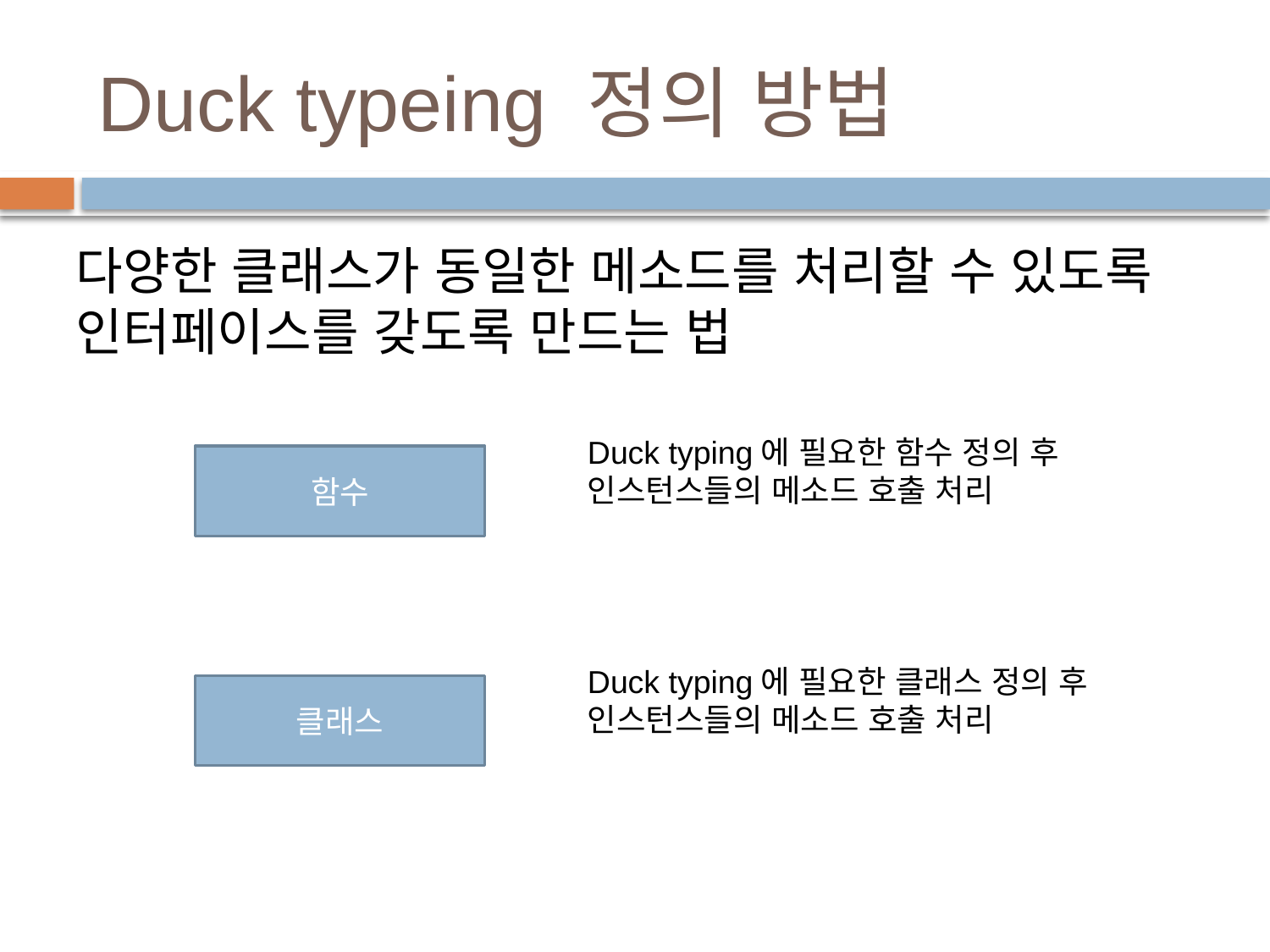

# Duck typeing 정의 방법
다양한 클래스가 동일한 메소드를 처리할 수 있도록 인터페이스를 갖도록 만드는 법
Duck typing에 필요한 함수 정의 후 인스턴스들의 메소드 호출 처리
함수
Duck typing에 필요한 클래스 정의 후 인스턴스들의 메소드 호출 처리
클래스